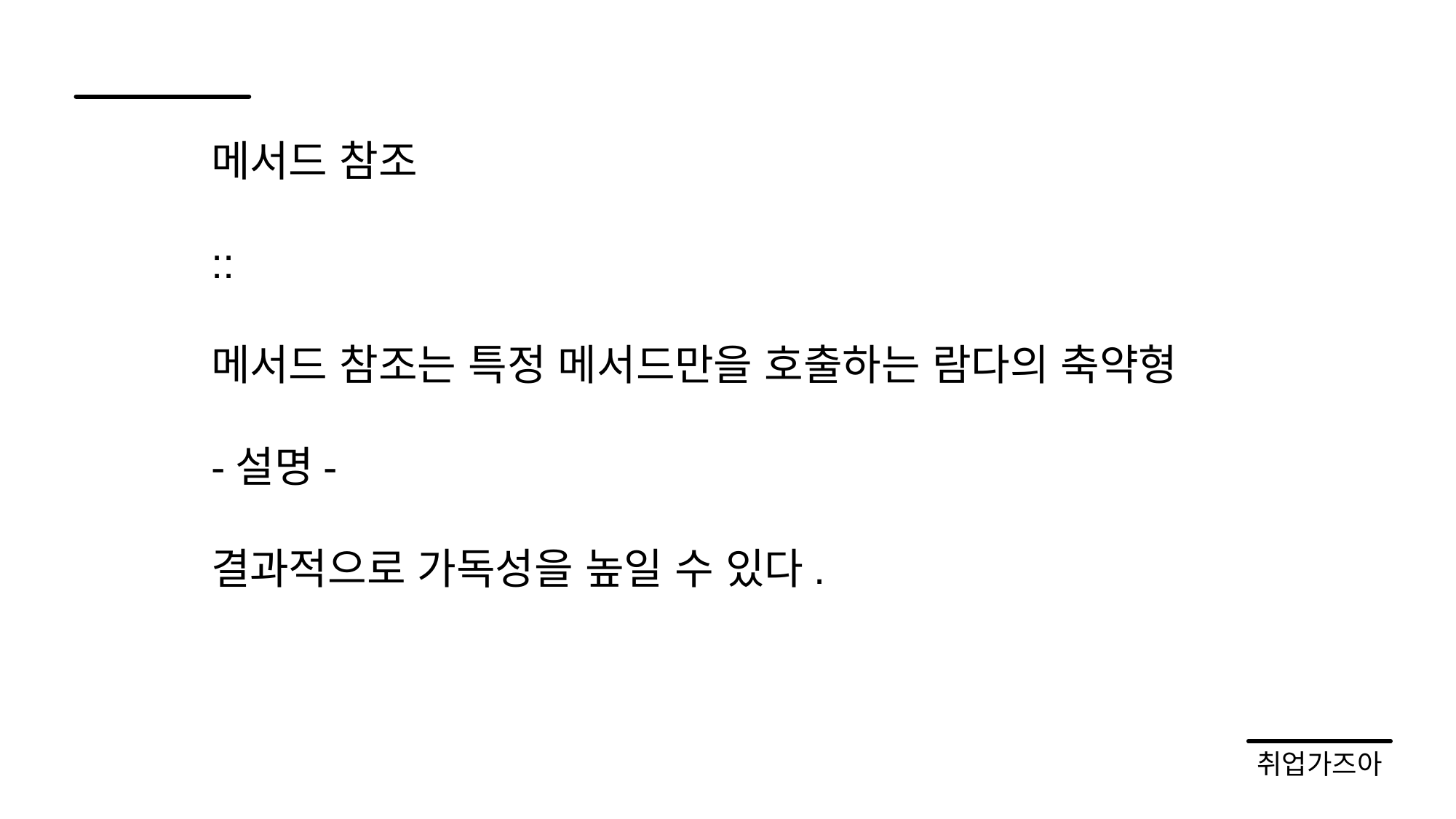

메서드 참조

::

메서드 참조는 특정 메서드만을 호출하는 람다의 축약형

-설명-

결과적으로 가독성을 높일 수 있다.

취업가즈아